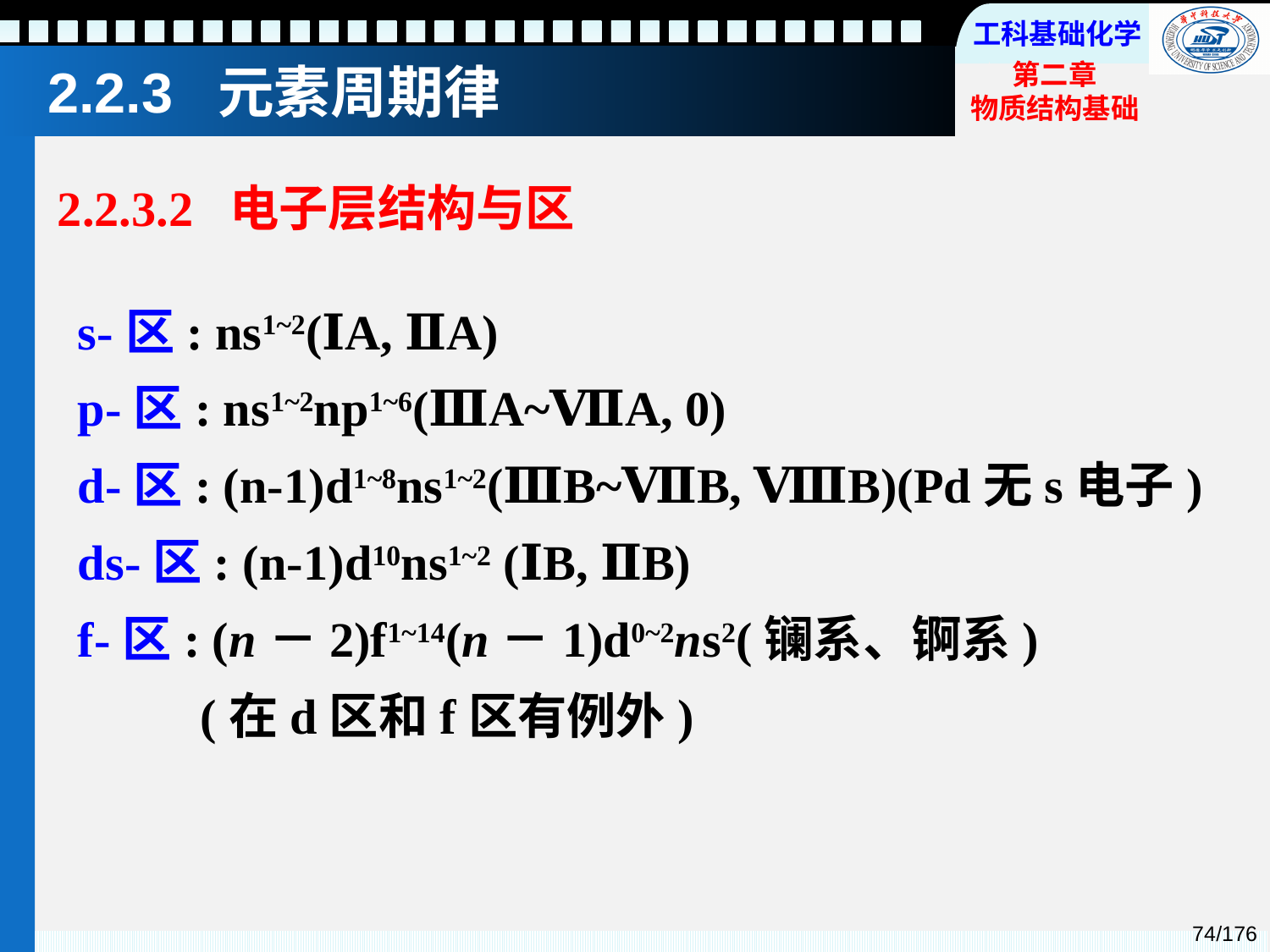

# 2.2.3  元素周期律
2.2.3.2  电子层结构与区
s-区: ns1~2(ⅠA, ⅡA)
p-区: ns1~2np1~6(ⅢA~ⅦA, 0)
d-区: (n-1)d1~8ns1~2(ⅢB~ⅦB, ⅧB)(Pd无s电子)
ds-区: (n-1)d10ns1~2 (ⅠB, ⅡB)
f-区: (n－2)f1~14(n－1)d0~2ns2(镧系、锕系)
          (在d区和f区有例外)